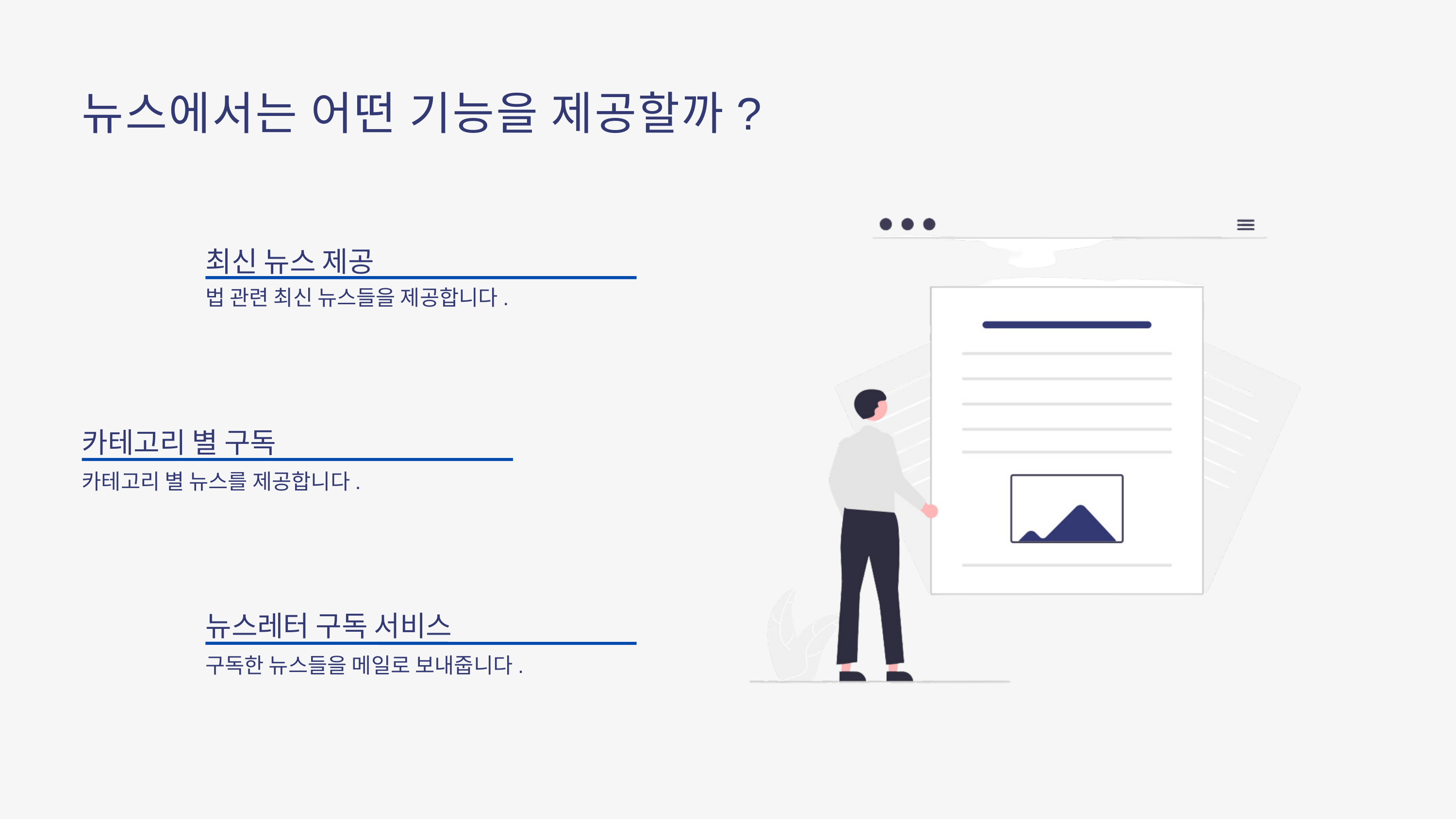

뉴스에서는 어떤 기능을 제공할까?

최신 뉴스 제공

법 관련 최신 뉴스들을 제공합니다.
카테고리 별 구독

카테고리 별 뉴스를 제공합니다.
뉴스레터 구독 서비스

구독한 뉴스들을 메일로 보내줍니다.